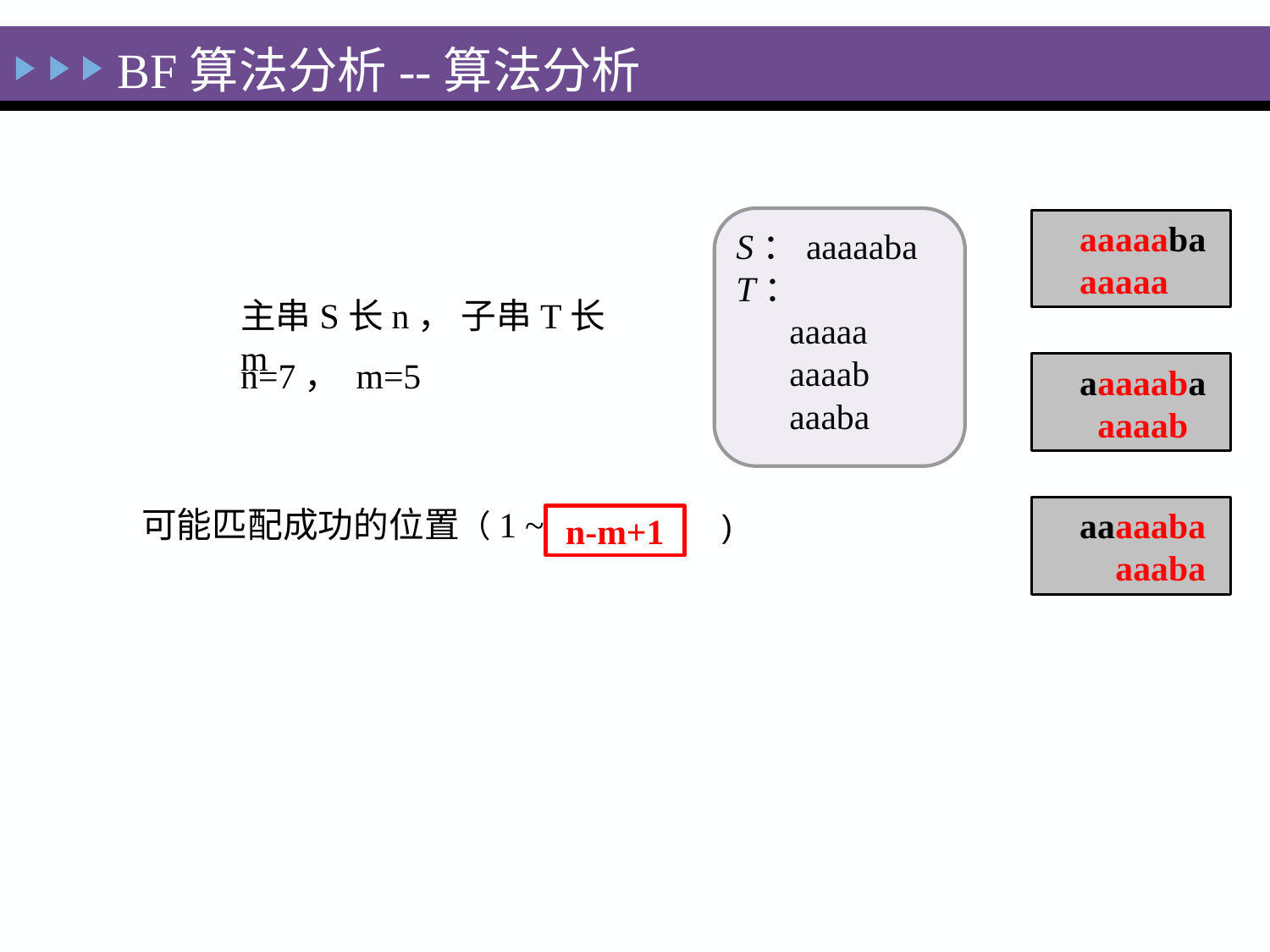

BF算法分析--算法分析

aaaaaba
aaaaa
S：aaaaaba
T：
      aaaaa
      aaaab
      aaaba
主串S长n， 子串T长m
n=7， m=5
aaaaaba
  aaaab
可能匹配成功的位置（1 ~                      )
?
aaaaaba
    aaaba
n-m+1